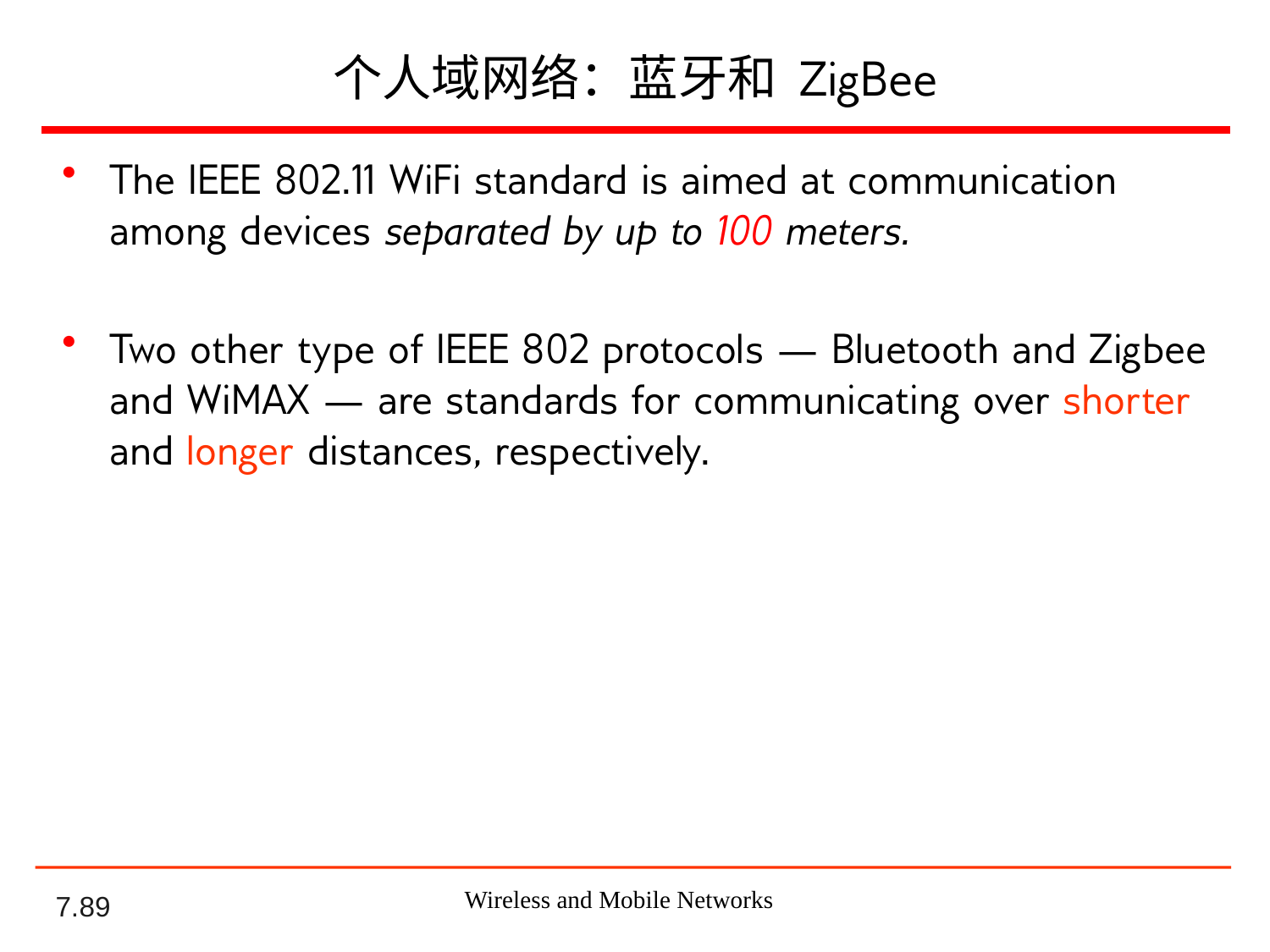

# 个人域网络：蓝牙和 ZigBee
The IEEE 802.11 WiFi standard is aimed at communication among devices separated by up to 100 meters.

Two other type of IEEE 802 protocols — Bluetooth and Zigbee and WiMAX — are standards for communicating over shorter and longer distances, respectively.